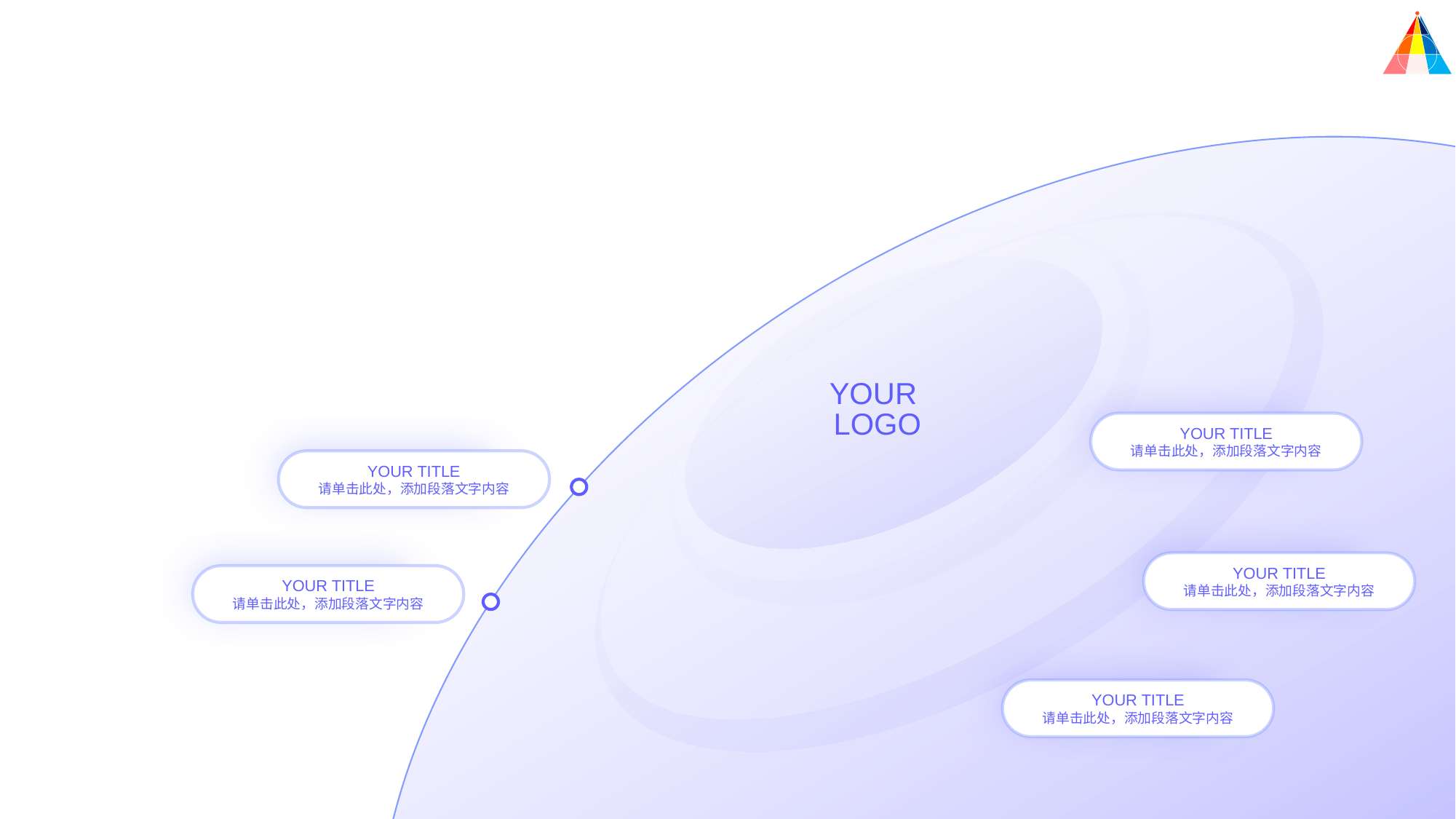

YOUR  LOGO

YOUR TITLE
请单击此处，添加段落文字内容

YOUR TITLE
请单击此处，添加段落文字内容

YOUR TITLE
请单击此处，添加段落文字内容

YOUR TITLE
请单击此处，添加段落文字内容

YOUR TITLE
请单击此处，添加段落文字内容